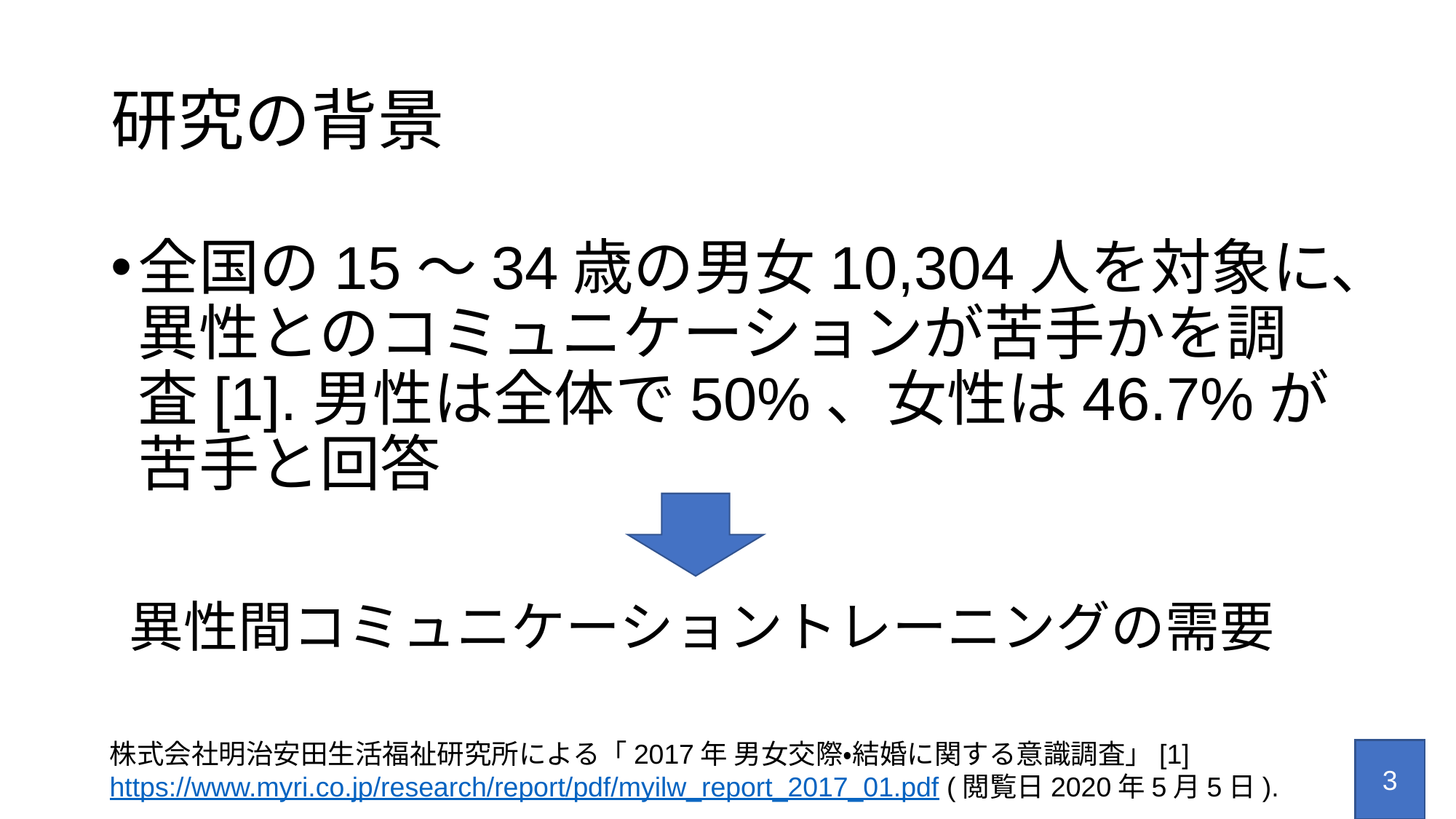

# 研究の背景

全国の15～34歳の男女10,304人を対象に、異性とのコミュニケーションが苦手かを調査[1].男性は全体で50%、女性は46.7%が苦手と回答

異性間コミュニケーショントレーニングの需要
株式会社明治安田生活福祉研究所による「2017年 男女交際・結婚に関する意識調査」[1]
https://www.myri.co.jp/research/report/pdf/myilw_report_2017_01.pdf (閲覧日2020年5月5日).
3